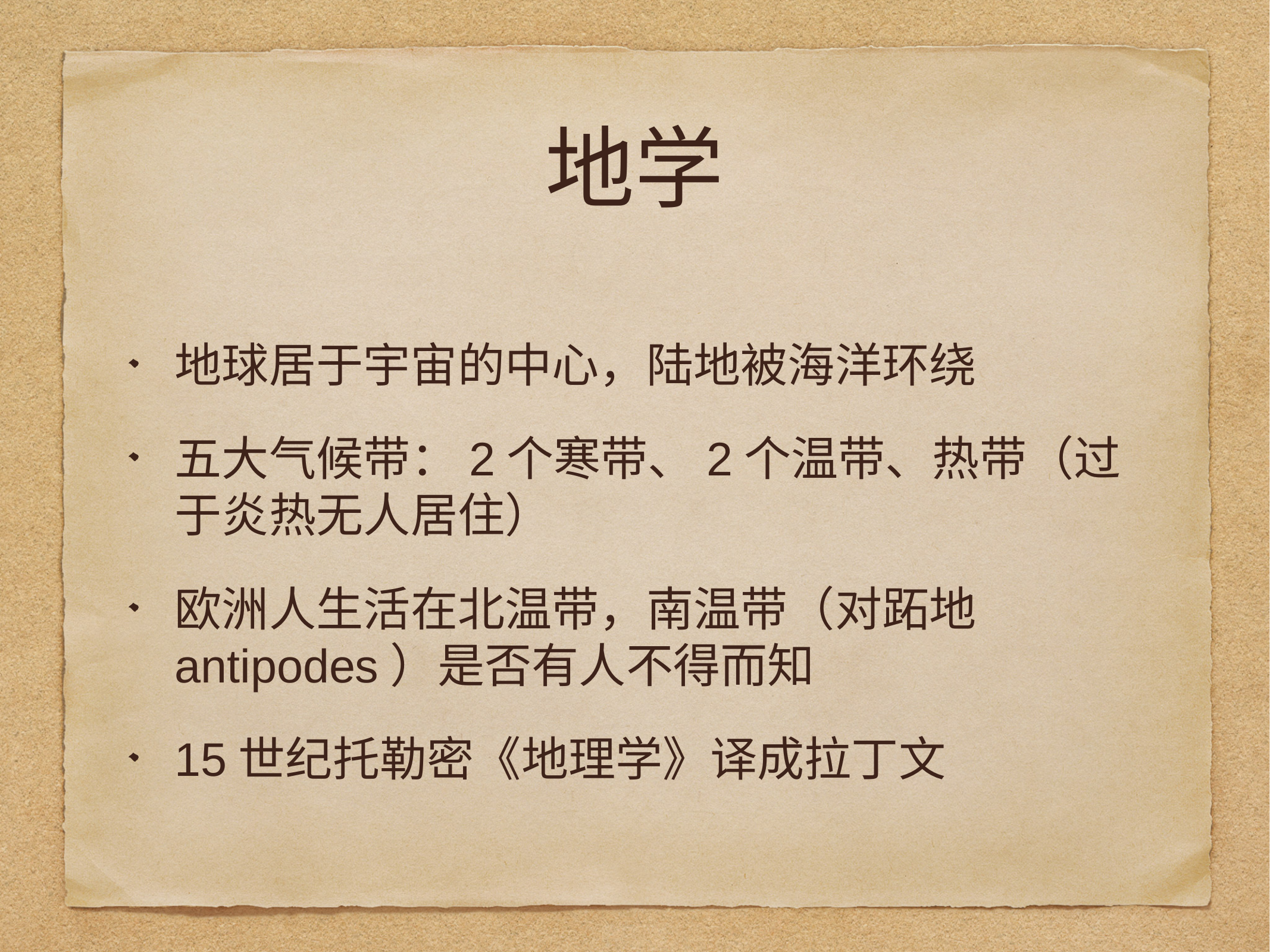

# 地学
地球居于宇宙的中心，陆地被海洋环绕
五大气候带：2个寒带、2个温带、热带（过于炎热无人居住）
欧洲人生活在北温带，南温带（对跖地antipodes）是否有人不得而知
15世纪托勒密《地理学》译成拉丁文